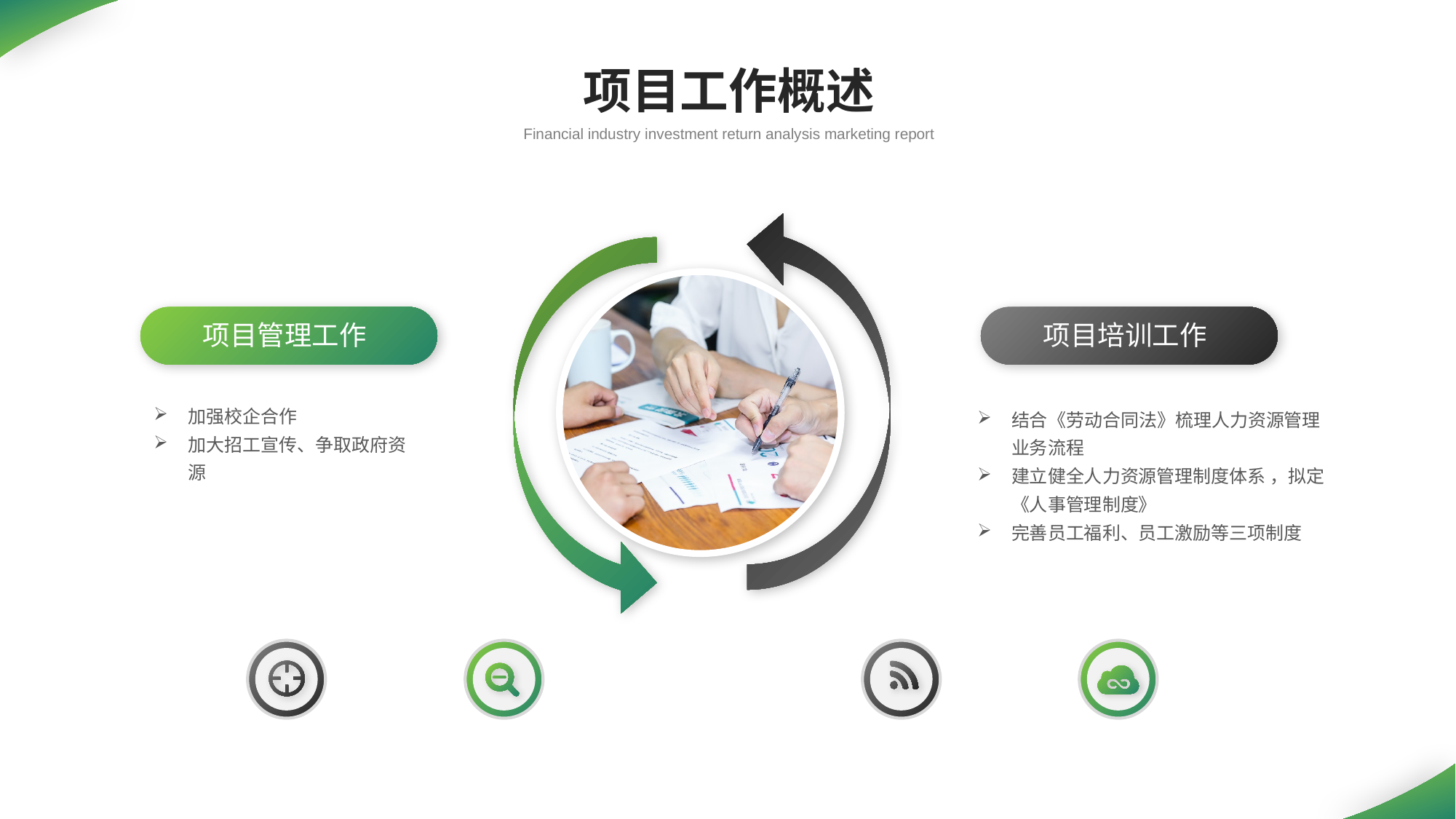

项目工作概述
Financial industry investment return analysis marketing report

项目管理工作

项目培训工作
加强校企合作
加大招工宣传、争取政府资源
结合《劳动合同法》梳理人力资源管理业务流程
建立健全人力资源管理制度体系 ，拟定《人事管理制度》
完善员工福利、员工激励等三项制度